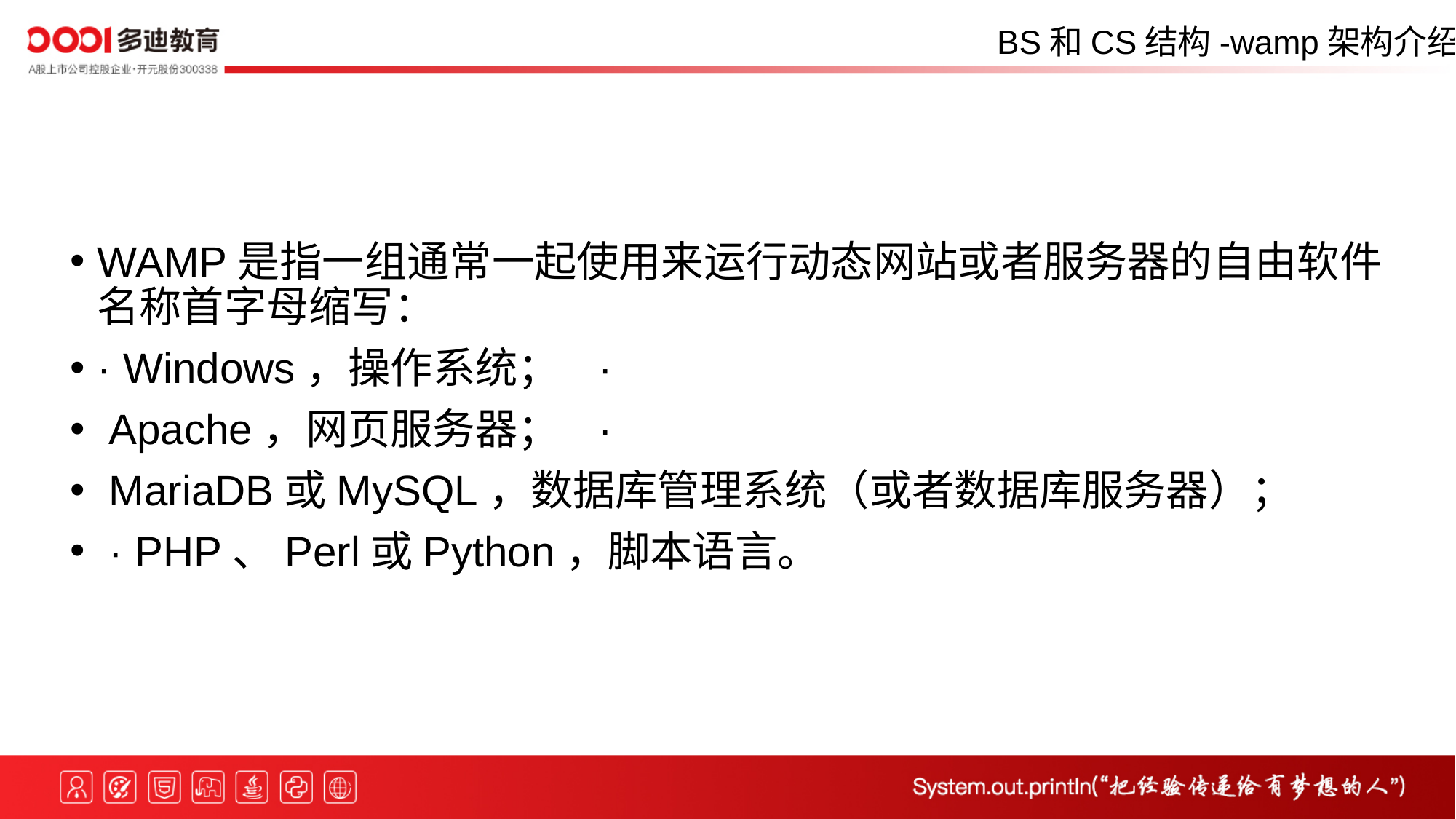

BS和CS结构-wamp架构介绍
WAMP是指一组通常一起使用来运行动态网站或者服务器的自由软件名称首字母缩写：
· Windows，操作系统；   ·
 Apache，网页服务器；   ·
 MariaDB或MySQL，数据库管理系统（或者数据库服务器）；
 · PHP、Perl或Python，脚本语言。